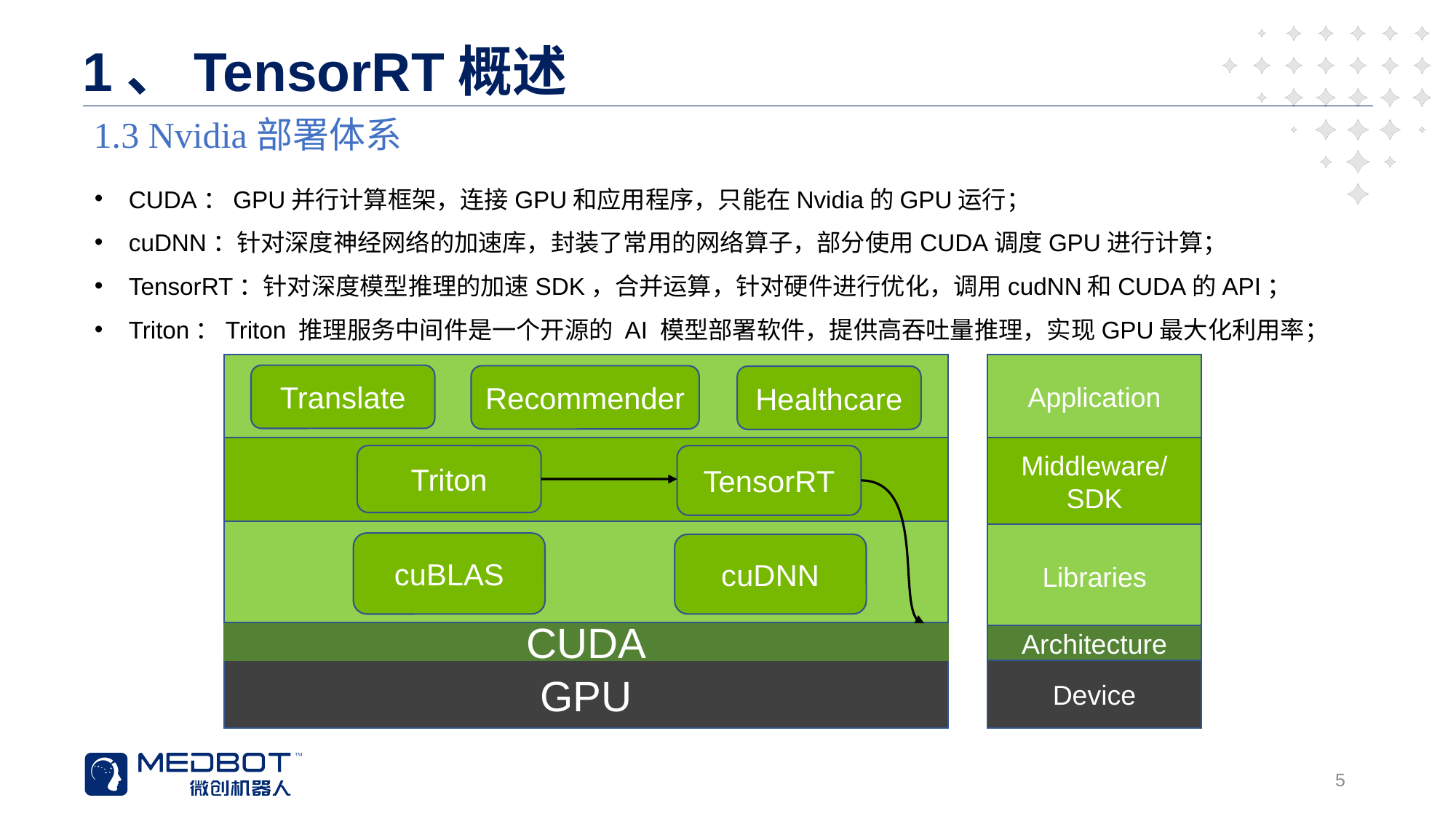

1、TensorRT概述
#
1.3 Nvidia部署体系
CUDA：GPU并行计算框架，连接GPU和应用程序，只能在Nvidia的GPU运行；
cuDNN：针对深度神经网络的加速库，封装了常用的网络算子，部分使用CUDA调度GPU进行计算；
TensorRT：针对深度模型推理的加速SDK，合并运算，针对硬件进行优化，调用cudNN和CUDA的API；
Triton：Triton 推理服务中间件是一个开源的 AI 模型部署软件，提供高吞吐量推理，实现GPU最大化利用率；

Application
Translate
Recommender
Healthcare
TensorRT

Libraries
cuDNN
CUDA
Architecture
GPU
Device

Middleware/
SDK
Triton
cuBLAS
5